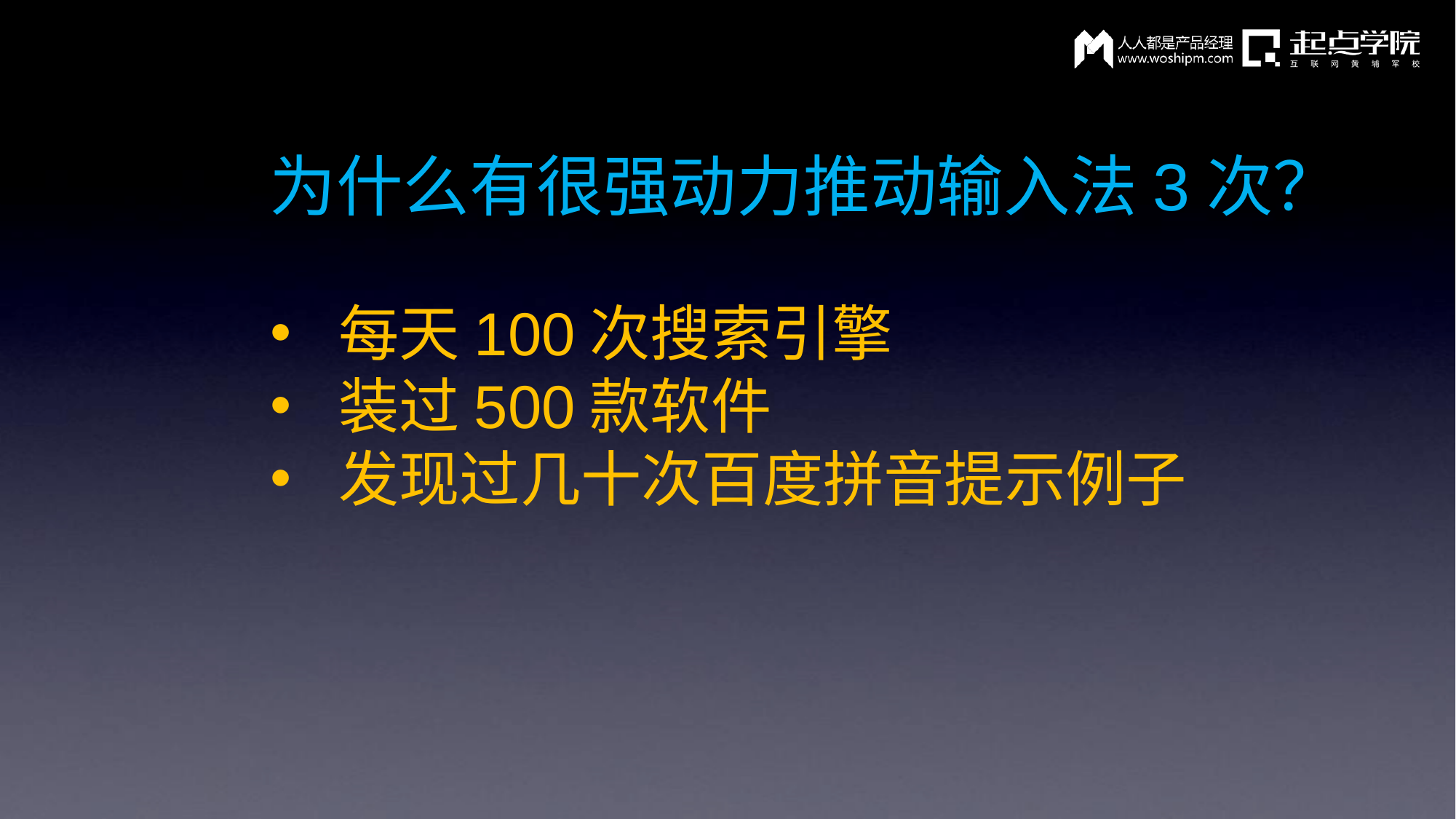

为什么有很强动力推动输入法3次？
每天100次搜索引擎
装过500款软件
发现过几十次百度拼音提示例子